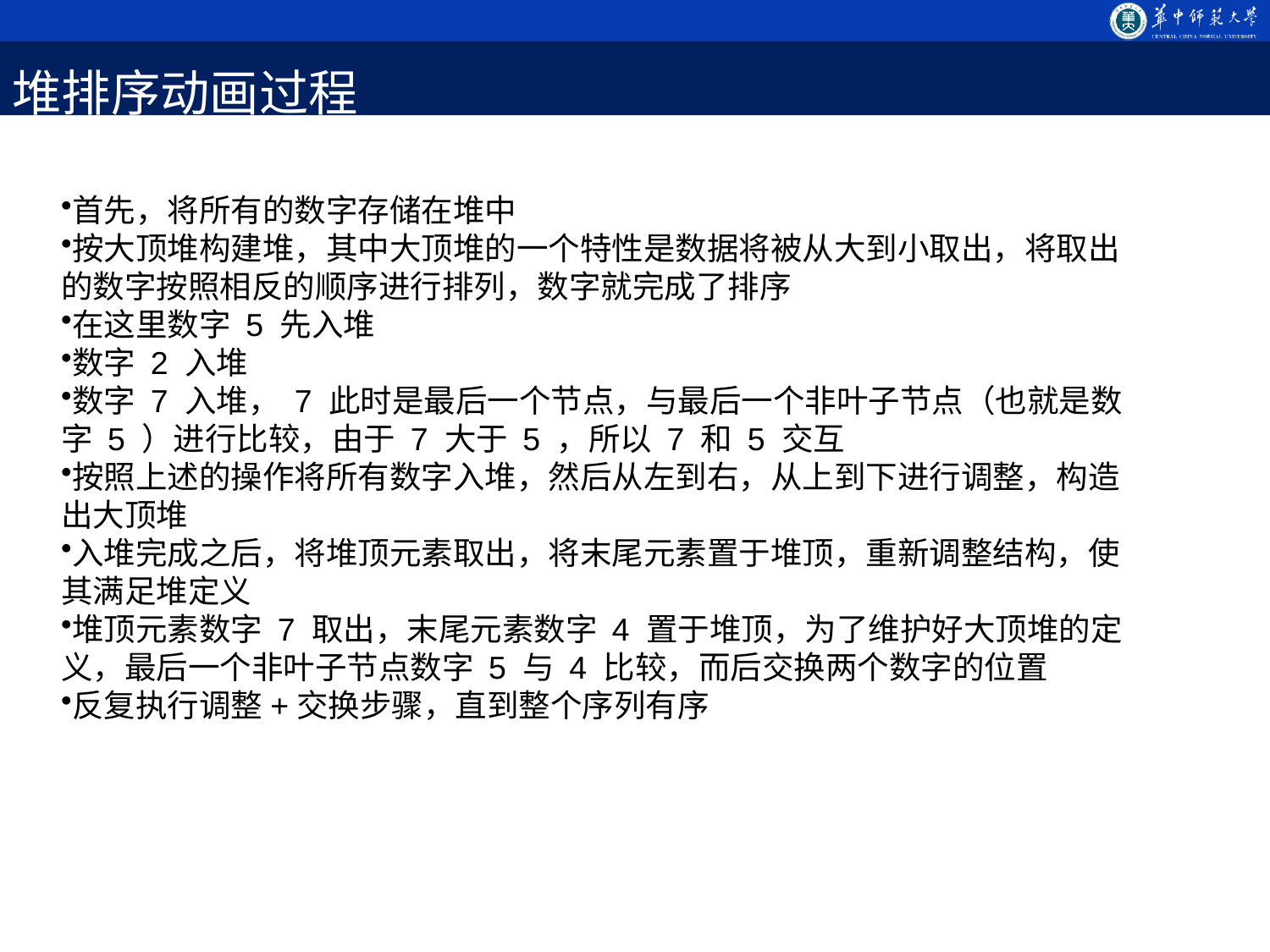

堆排序动画过程
首先，将所有的数字存储在堆中
按大顶堆构建堆，其中大顶堆的一个特性是数据将被从大到小取出，将取出的数字按照相反的顺序进行排列，数字就完成了排序
在这里数字 5 先入堆
数字 2 入堆
数字 7 入堆， 7 此时是最后一个节点，与最后一个非叶子节点（也就是数字 5 ）进行比较，由于 7 大于 5 ，所以 7 和 5 交互
按照上述的操作将所有数字入堆，然后从左到右，从上到下进行调整，构造出大顶堆
入堆完成之后，将堆顶元素取出，将末尾元素置于堆顶，重新调整结构，使其满足堆定义
堆顶元素数字 7 取出，末尾元素数字 4 置于堆顶，为了维护好大顶堆的定义，最后一个非叶子节点数字 5 与 4 比较，而后交换两个数字的位置
反复执行调整+交换步骤，直到整个序列有序